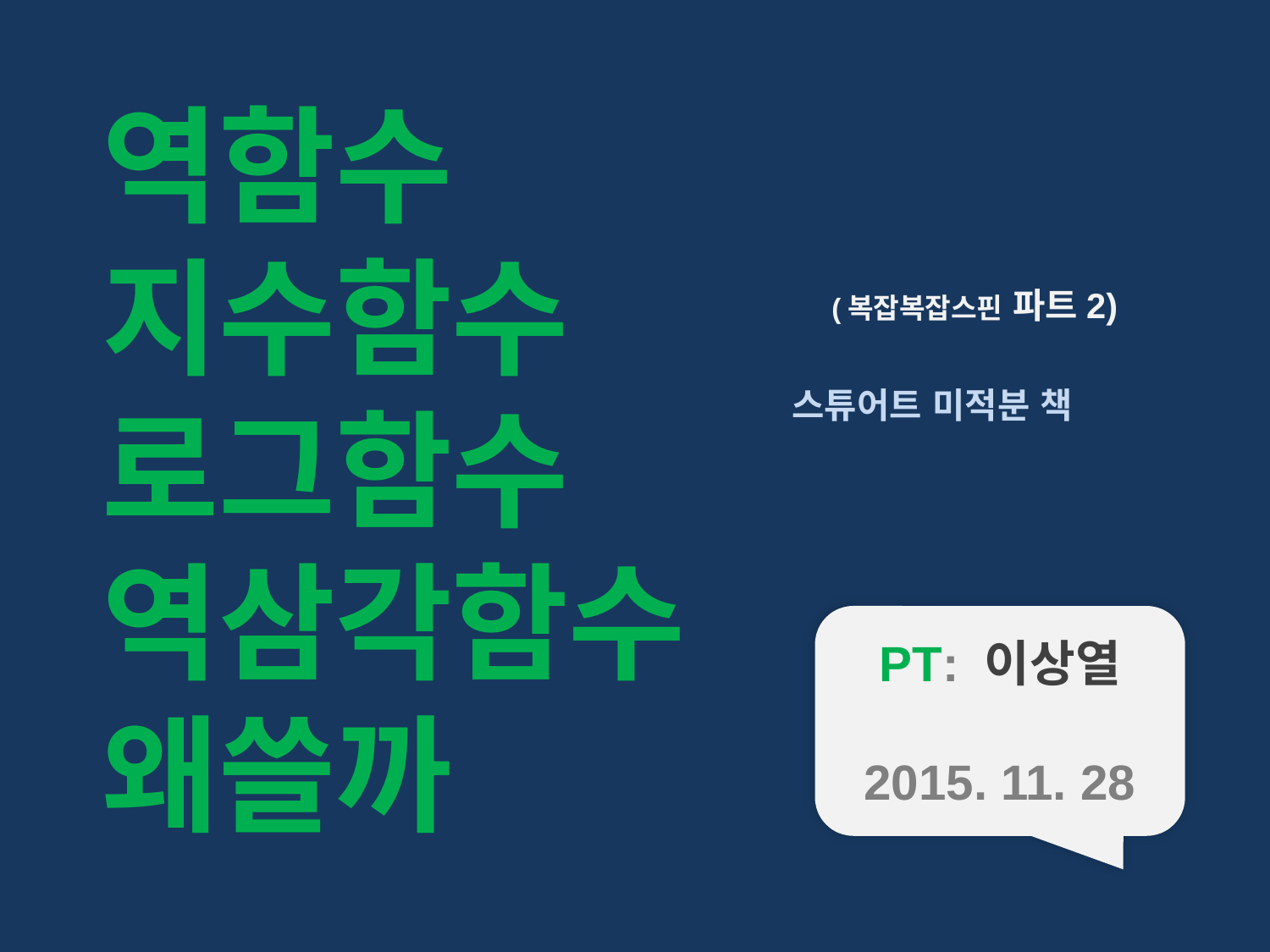

역함수
지수함수
로그함수
역삼각함수
왜쓸까

(복잡복잡스핀 파트2)
스튜어트 미적분 책
PT: 이상열

2015. 11. 28